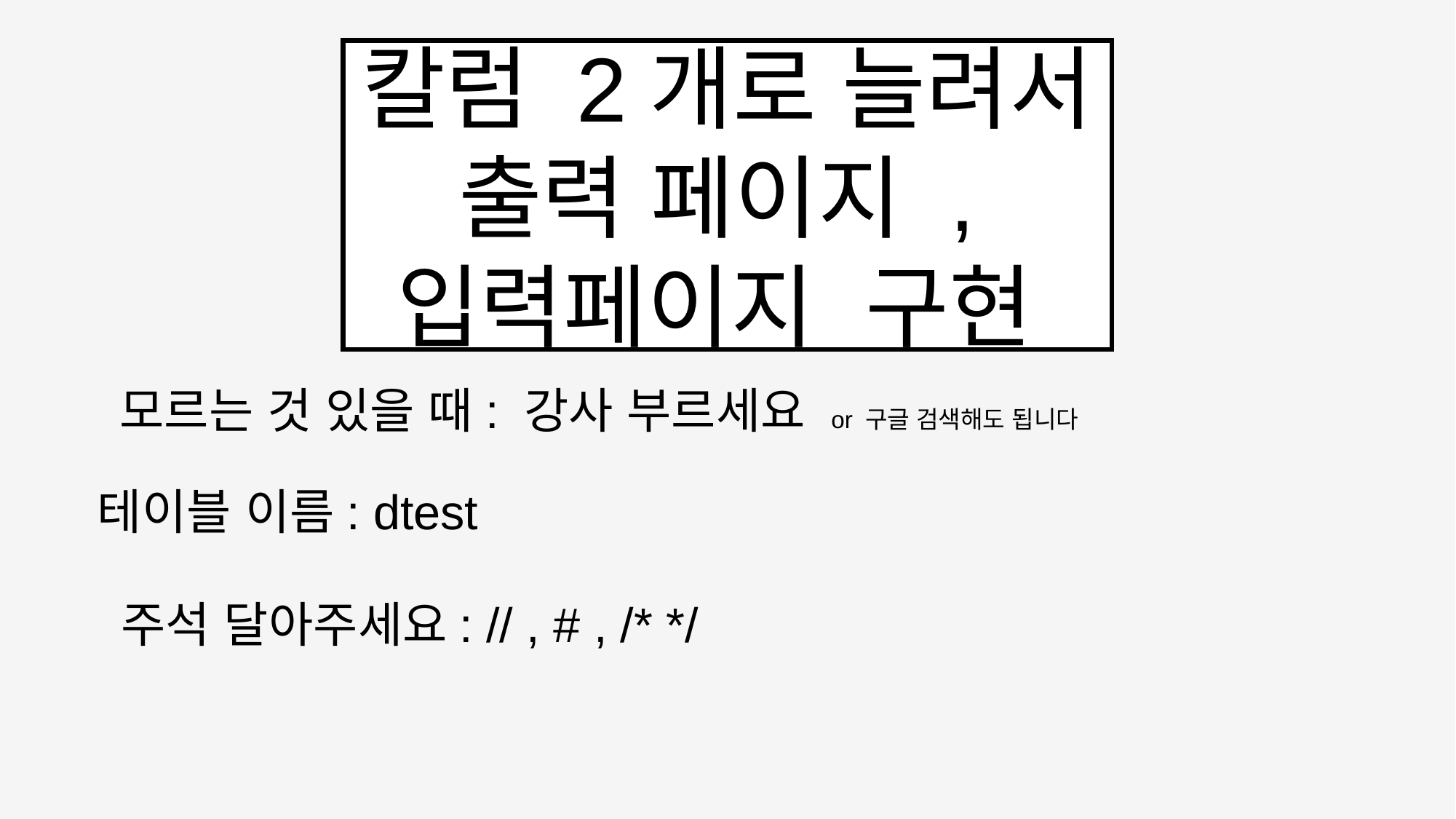

칼럼 2개로 늘려서 출력 페이지 ,입력페이지  구현
모르는 것 있을 때: 강사 부르세요 or 구글 검색해도 됩니다
테이블 이름: dtest
주석 달아주세요: // , # , /* */